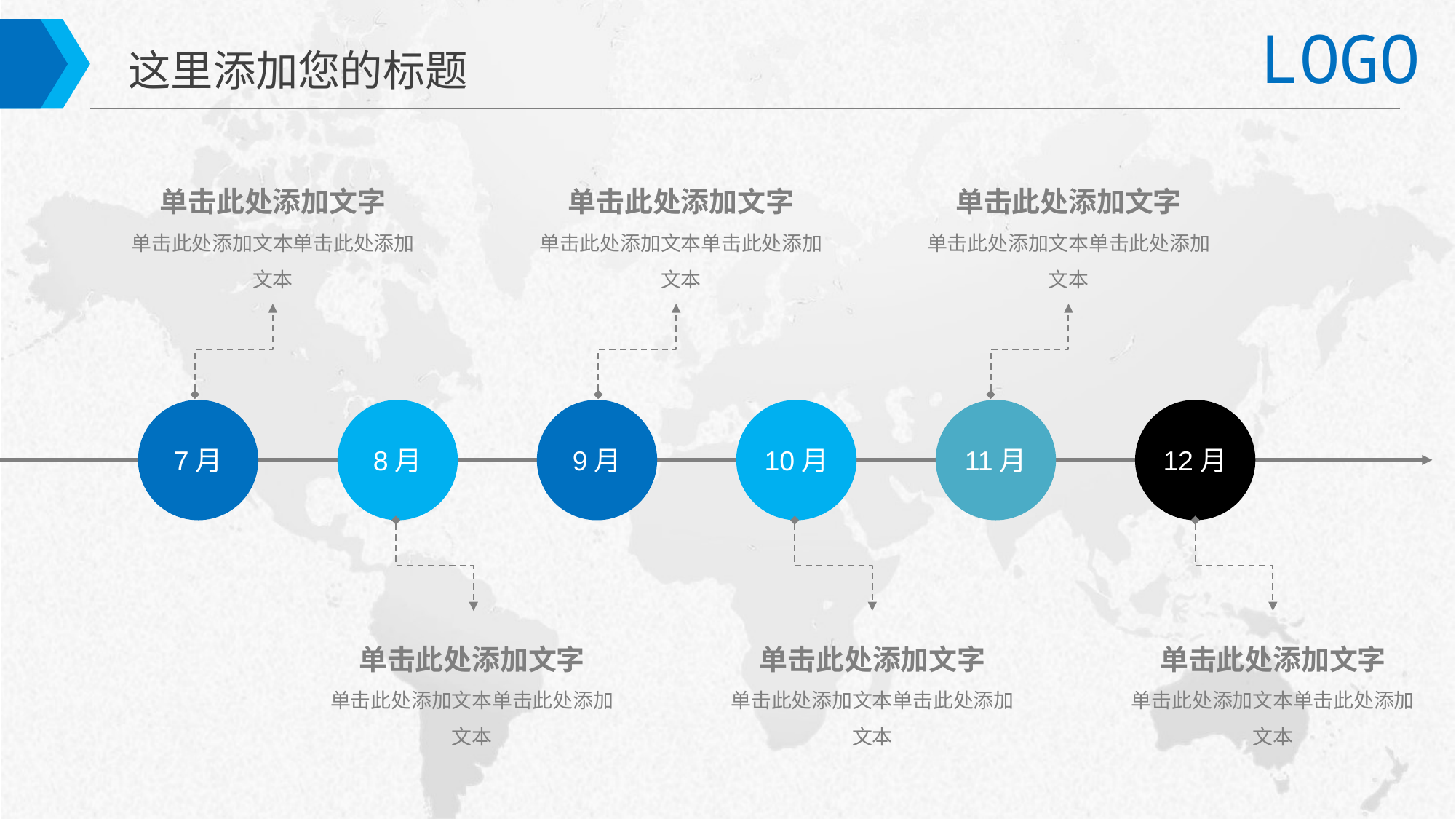

这里添加您的标题
单击此处添加文字
单击此处添加文本单击此处添加文本
单击此处添加文字
单击此处添加文本单击此处添加文本
单击此处添加文字
单击此处添加文本单击此处添加文本
7月
8月
9月
10月
11月
12月
单击此处添加文字
单击此处添加文本单击此处添加文本
单击此处添加文字
单击此处添加文本单击此处添加文本
单击此处添加文字
单击此处添加文本单击此处添加文本